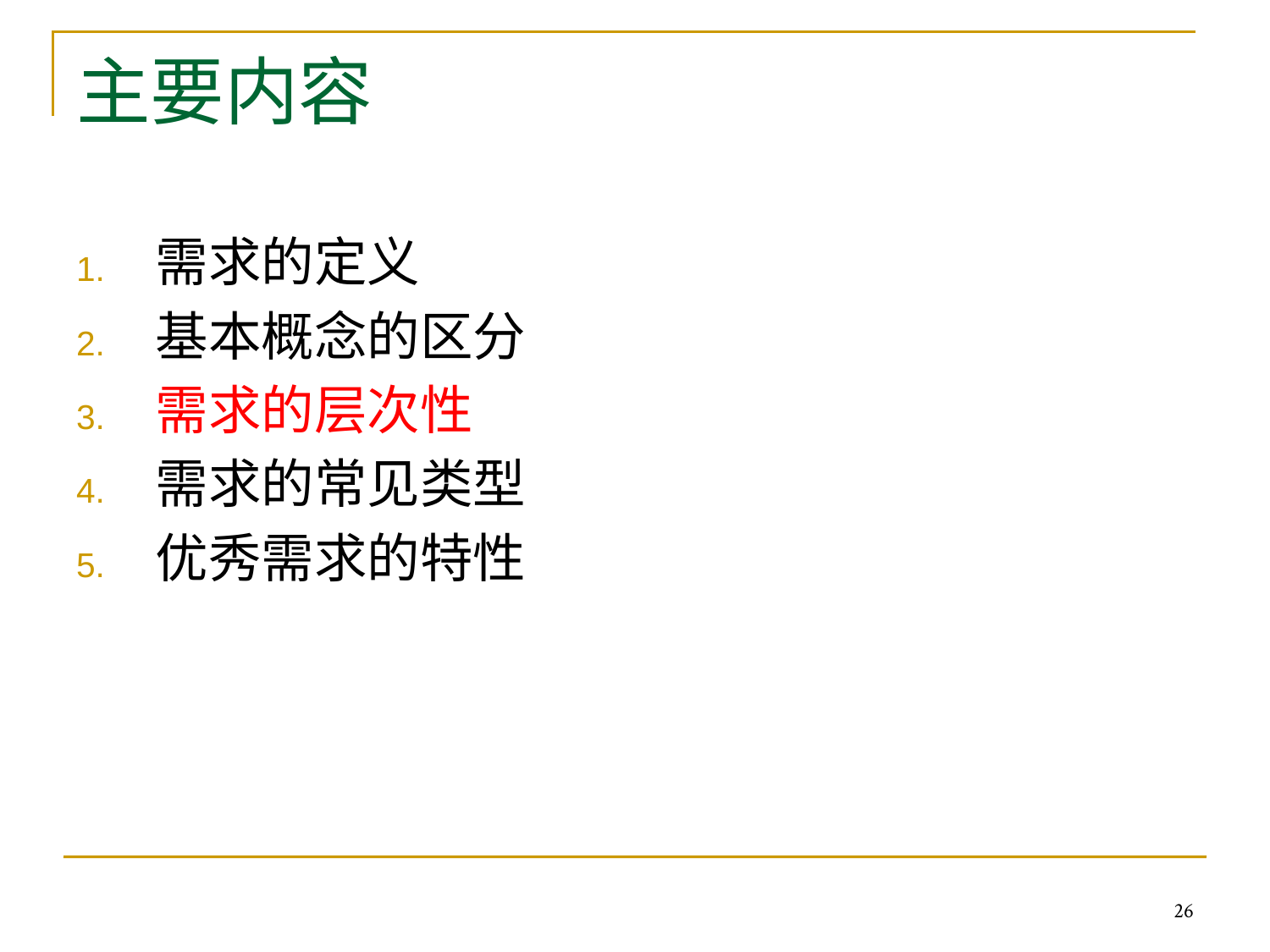

# 主要内容
需求的定义
基本概念的区分
需求的层次性
需求的常见类型
优秀需求的特性
26